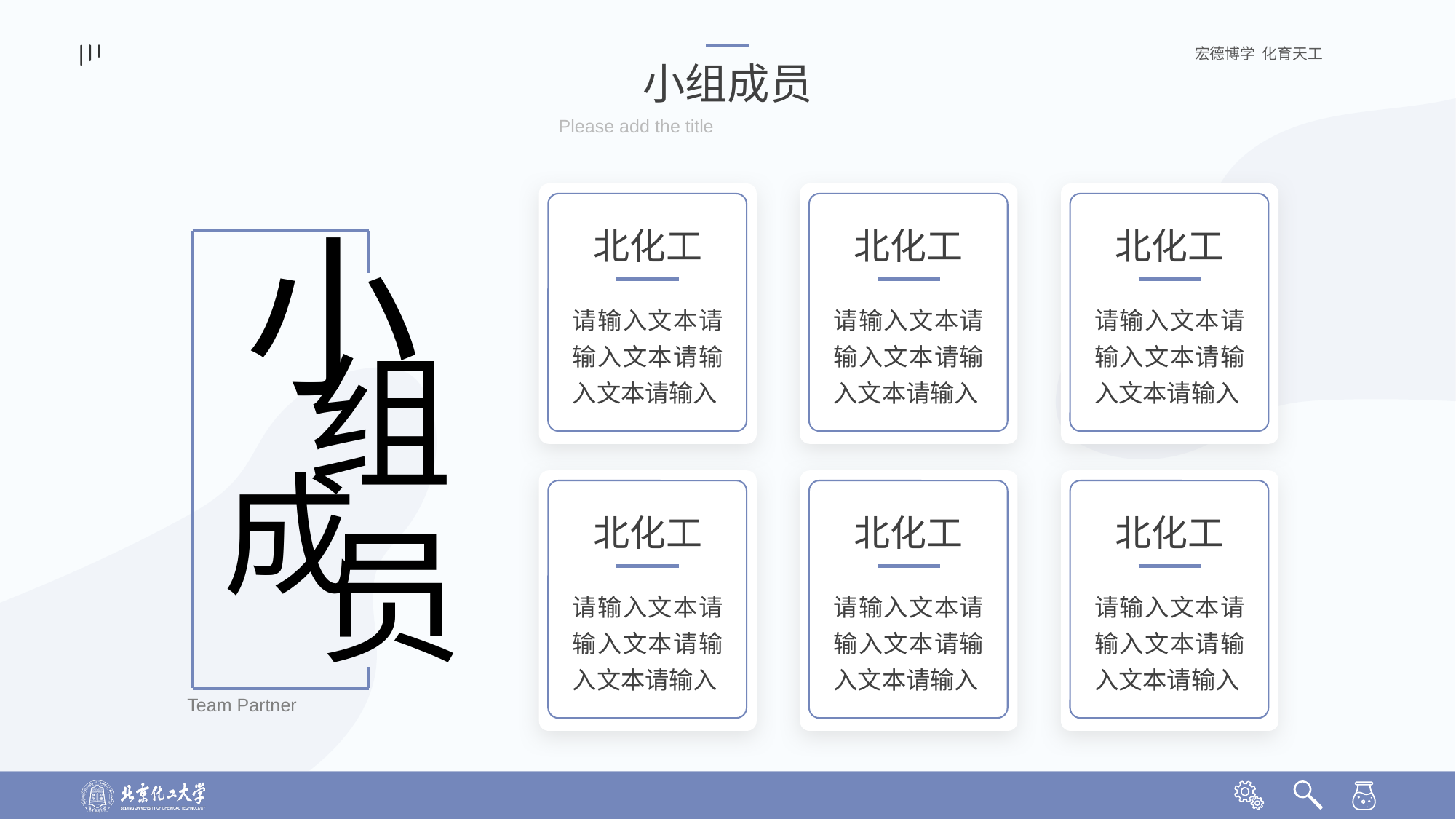

小组成员
Please add the title

小
组
成
员
北化工
北化工
北化工

请输入文本请输入文本请输入文本请输入
请输入文本请输入文本请输入文本请输入
请输入文本请输入文本请输入文本请输入

北化工
北化工
北化工
请输入文本请输入文本请输入文本请输入
请输入文本请输入文本请输入文本请输入
请输入文本请输入文本请输入文本请输入
Team Partner